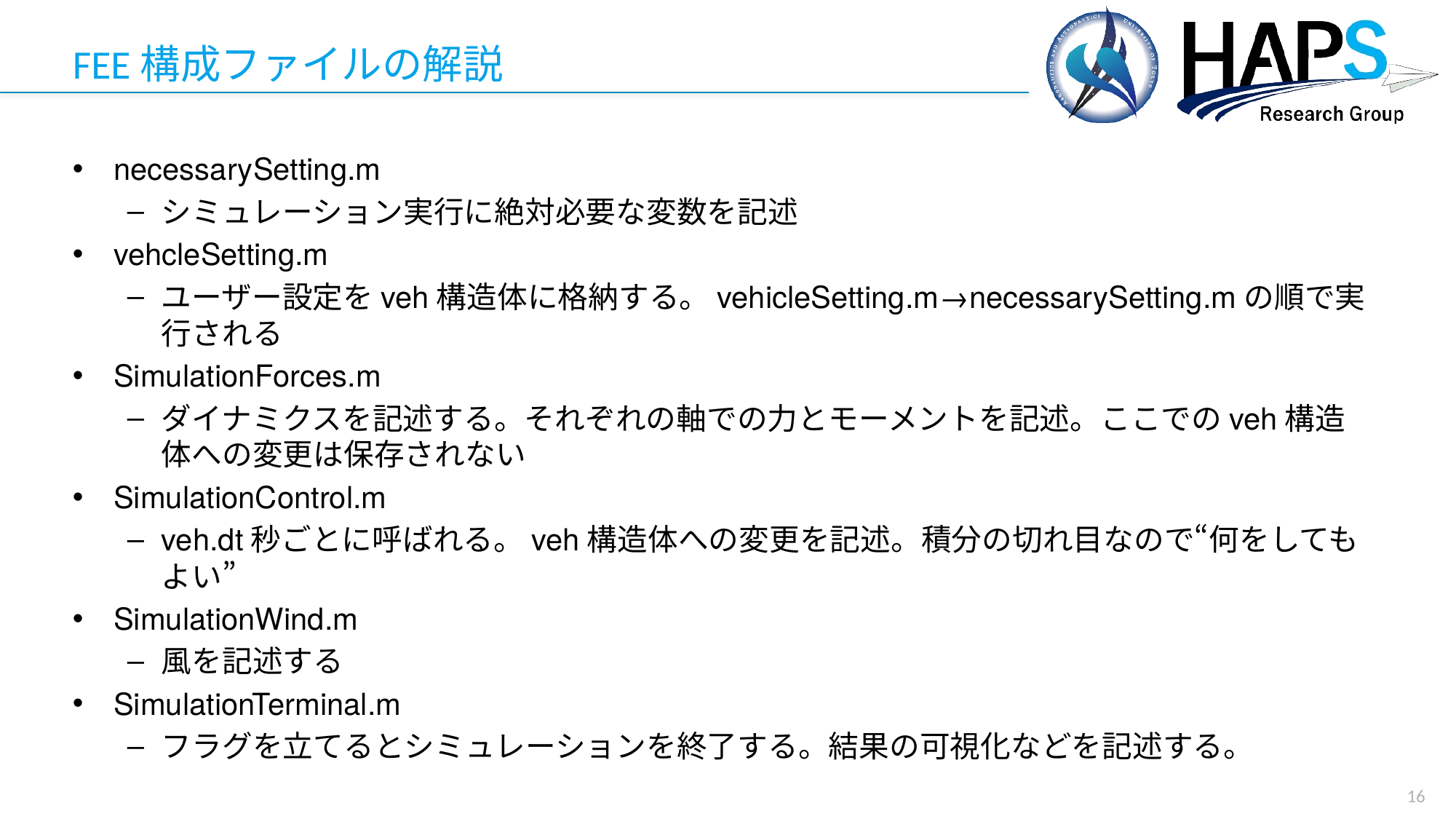

# FEE構成ファイルの解説
necessarySetting.m
シミュレーション実行に絶対必要な変数を記述
vehcleSetting.m
ユーザー設定をveh構造体に格納する。vehicleSetting.m→necessarySetting.mの順で実行される
SimulationForces.m
ダイナミクスを記述する。それぞれの軸での力とモーメントを記述。ここでのveh構造体への変更は保存されない
SimulationControl.m
veh.dt秒ごとに呼ばれる。veh構造体への変更を記述。積分の切れ目なので“何をしてもよい”
SimulationWind.m
風を記述する
SimulationTerminal.m
フラグを立てるとシミュレーションを終了する。結果の可視化などを記述する。
16